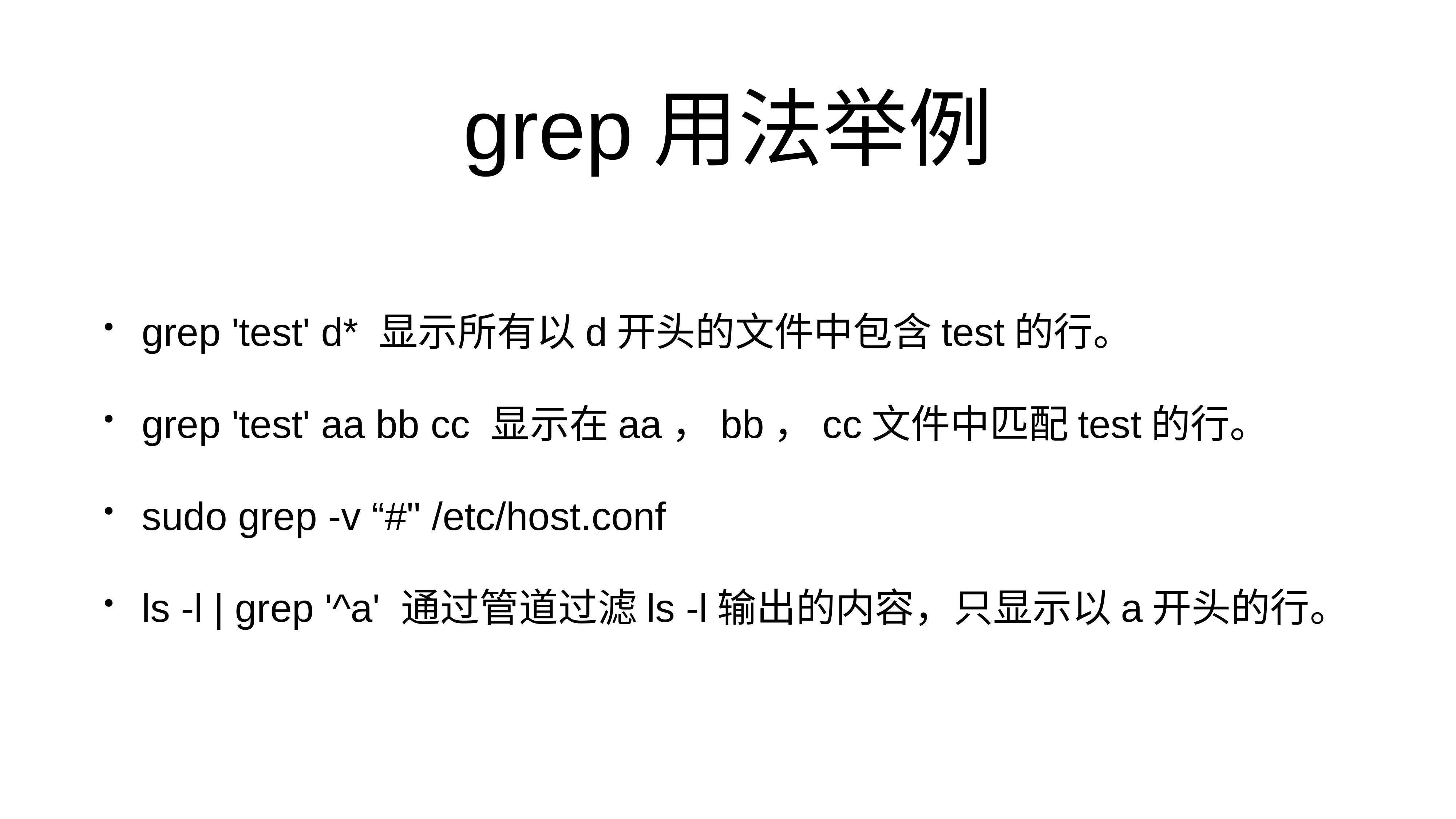

# grep用法举例
grep 'test' d* 显示所有以d开头的文件中包含test的行。
grep 'test' aa bb cc 显示在aa，bb，cc文件中匹配test的行。
sudo grep -v “#" /etc/host.conf
ls -l | grep '^a' 通过管道过滤ls -l输出的内容，只显示以a开头的行。